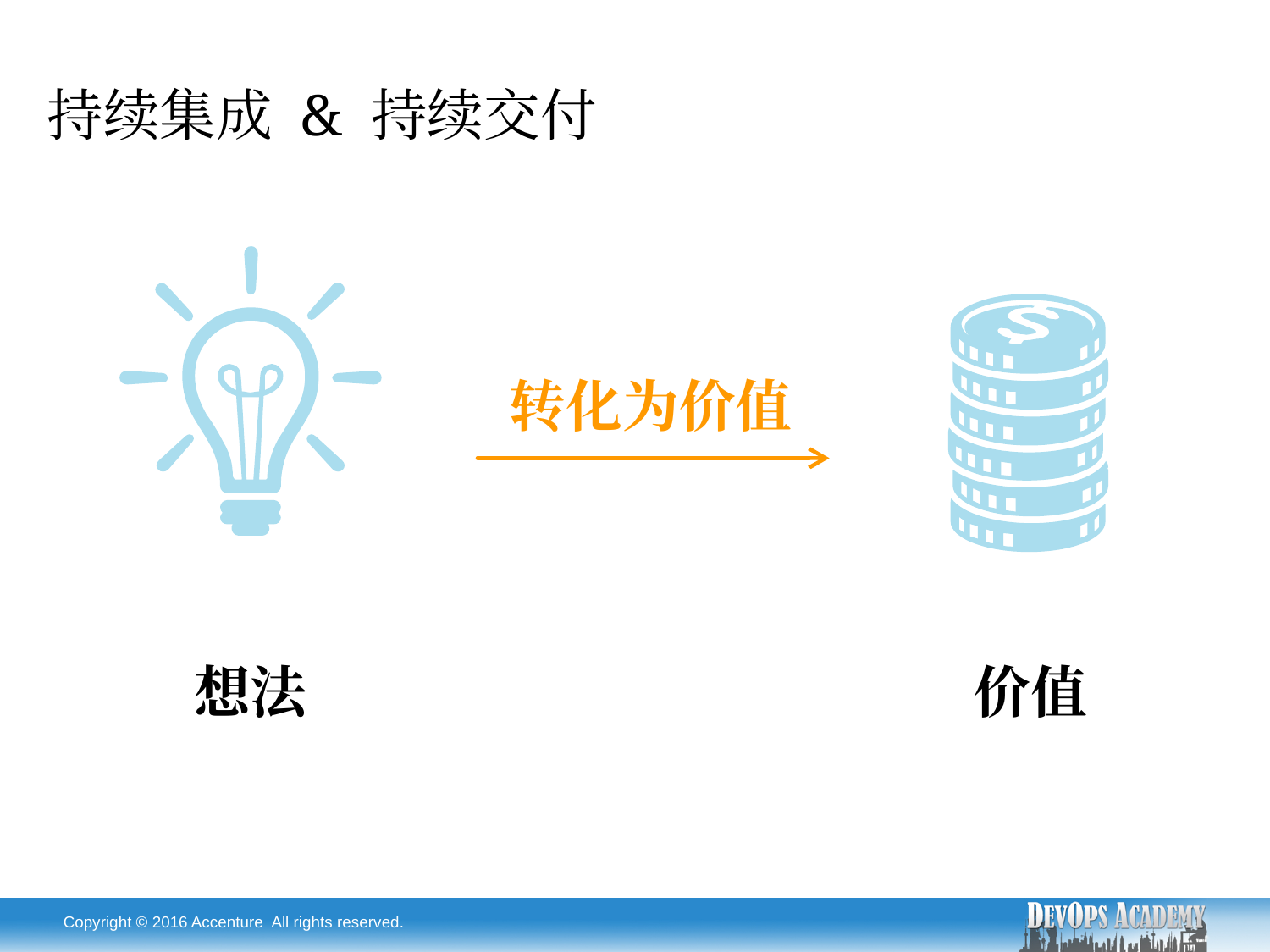

持续集成 & 持续交付

转化为价值
想法
价值
Copyright © 2016 Accenture  All rights reserved.